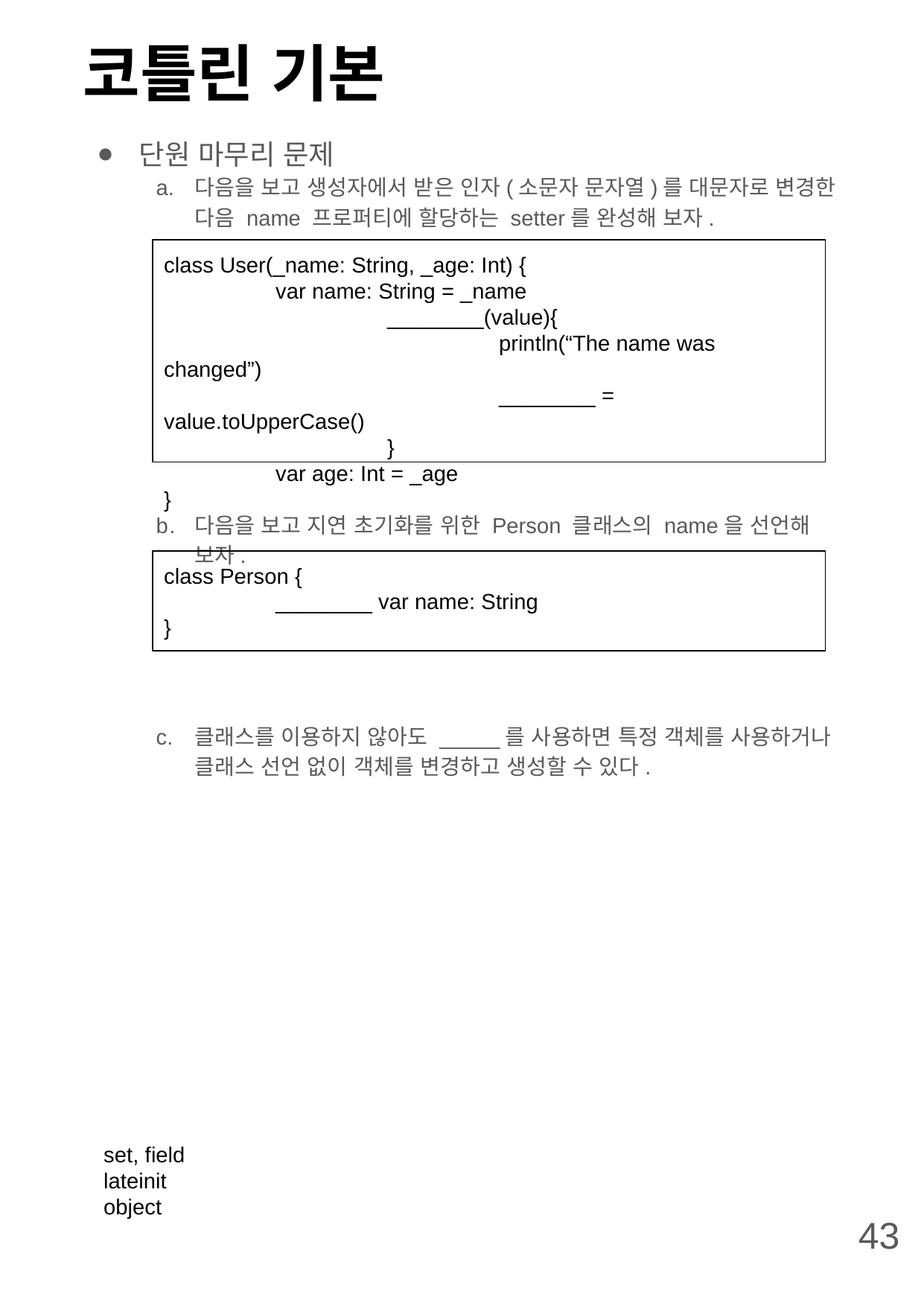

# 코틀린 기본
단원 마무리 문제
다음을 보고 생성자에서 받은 인자(소문자 문자열)를 대문자로 변경한 다음 name 프로퍼티에 할당하는 setter를 완성해 보자.

다음을 보고 지연 초기화를 위한 Person 클래스의 name을 선언해 보자.

클래스를 이용하지 않아도 _____를 사용하면 특정 객체를 사용하거나 클래스 선언 없이 객체를 변경하고 생성할 수 있다.
class User(_name: String, _age: Int) {
	var name: String = _name
		________(value){
			println(“The name was changed”)
			________ = value.toUpperCase()
		}
	var age: Int = _age
}
class Person {
	________ var name: String
}
set, field
lateinit
object

43